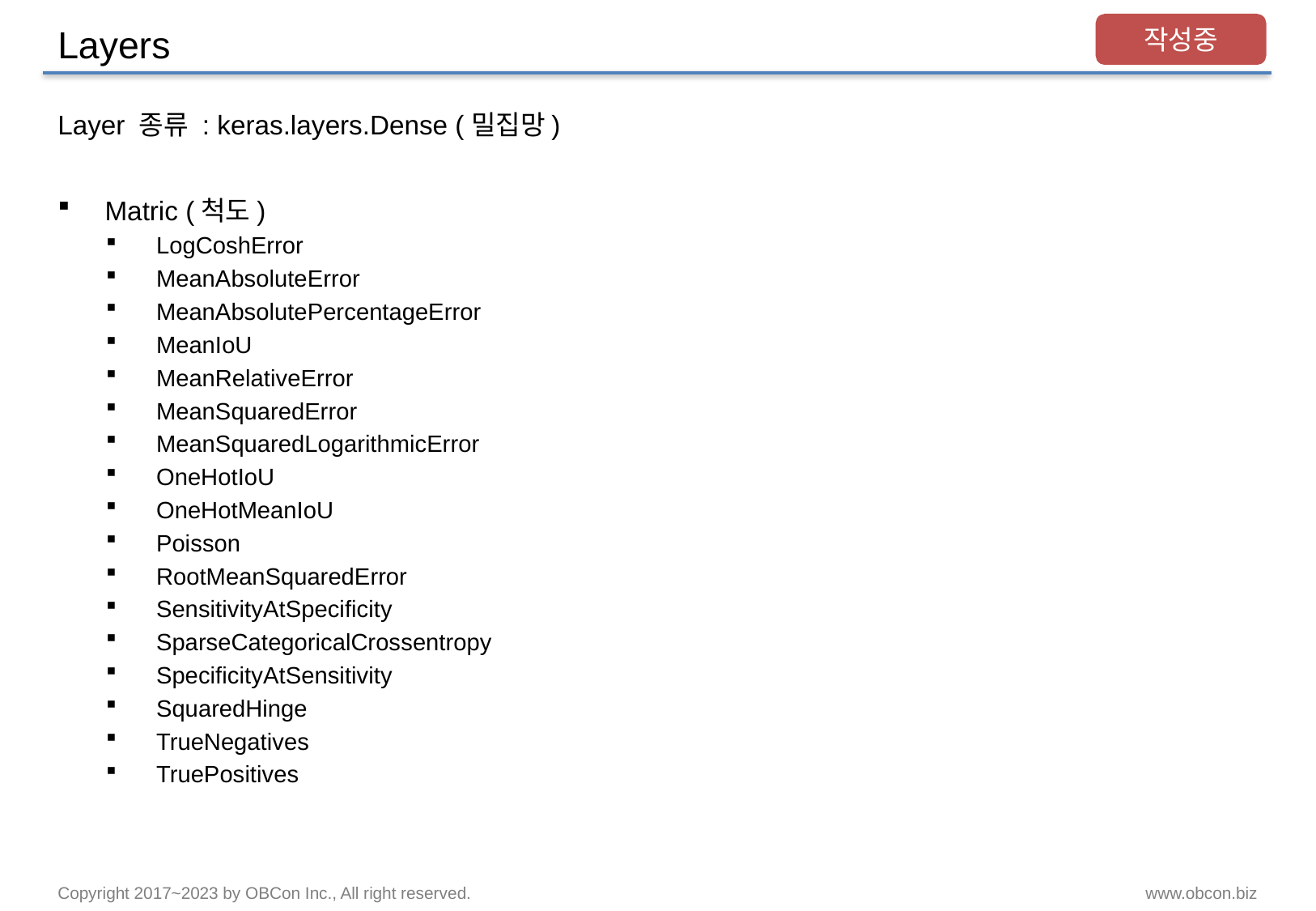

# Layers
작성중
Layer 종류 : keras.layers.Dense (밀집망)
Matric (척도)
LogCoshError
MeanAbsoluteError
MeanAbsolutePercentageError
MeanIoU
MeanRelativeError
MeanSquaredError
MeanSquaredLogarithmicError
OneHotIoU
OneHotMeanIoU
Poisson
RootMeanSquaredError
SensitivityAtSpecificity
SparseCategoricalCrossentropy
SpecificityAtSensitivity
SquaredHinge
TrueNegatives
TruePositives